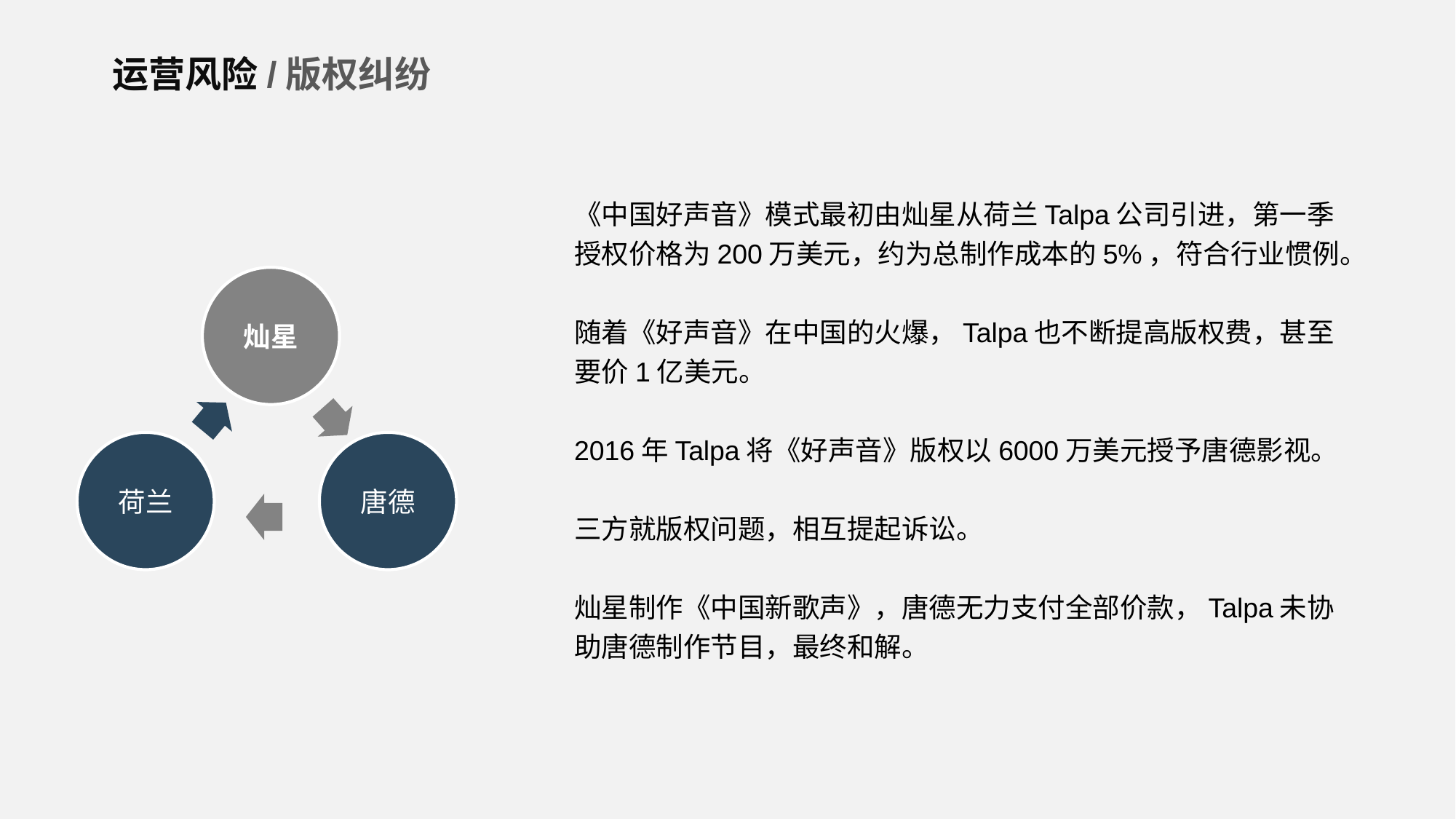

运营风险/版权纠纷
《中国好声音》模式最初由灿星从荷兰Talpa公司引进，第一季授权价格为200万美元，约为总制作成本的5%，符合行业惯例。

随着《好声音》在中国的火爆，Talpa也不断提高版权费，甚至要价1亿美元。

2016年Talpa将《好声音》版权以6000万美元授予唐德影视。

三方就版权问题，相互提起诉讼。

灿星制作《中国新歌声》，唐德无力支付全部价款，Talpa未协助唐德制作节目，最终和解。
灿星

唐德
荷兰